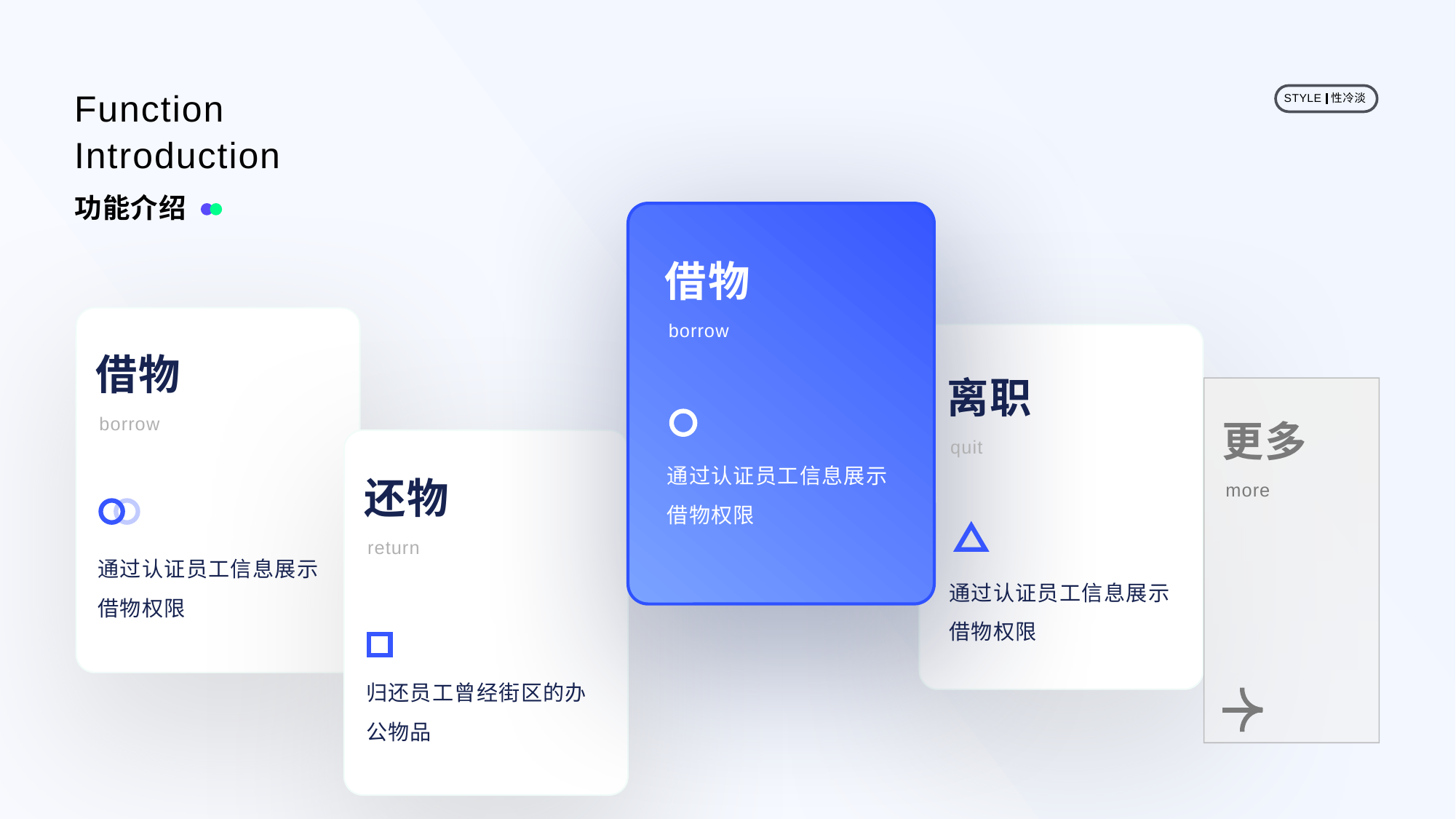

STYLE
性冷淡

Function
Introduction
功能介绍

借物

borrow

借物
离职

borrow
更多

quit
通过认证员工信息展示借物权限
还物
more

return
通过认证员工信息展示借物权限
通过认证员工信息展示借物权限

归还员工曾经街区的办公物品